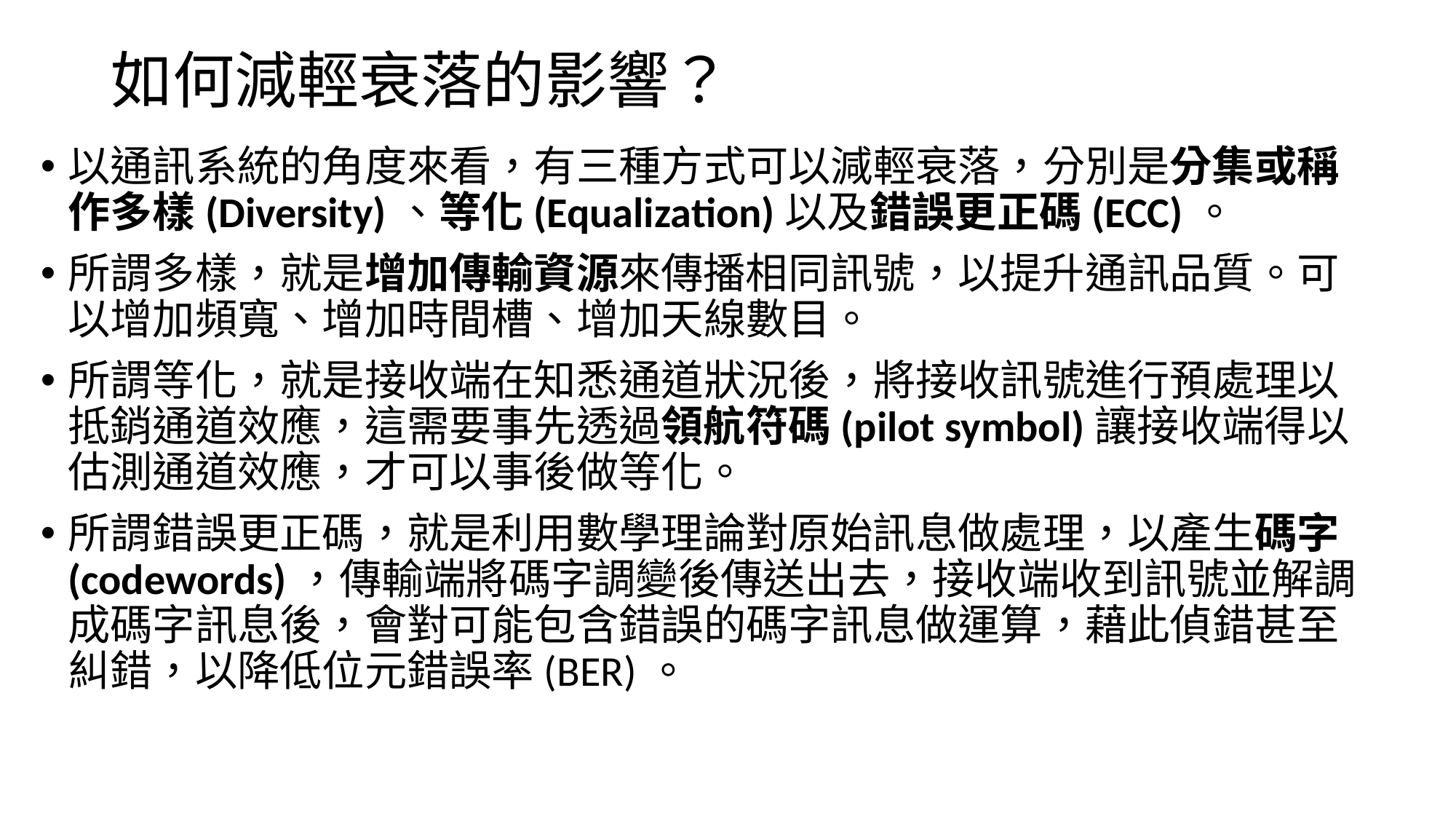

# 如何減輕衰落的影響？
以通訊系統的角度來看，有三種方式可以減輕衰落，分別是分集或稱作多樣(Diversity)、等化(Equalization)以及錯誤更正碼(ECC)。
所謂多樣，就是增加傳輸資源來傳播相同訊號，以提升通訊品質。可以增加頻寬、增加時間槽、增加天線數目。
所謂等化，就是接收端在知悉通道狀況後，將接收訊號進行預處理以抵銷通道效應，這需要事先透過領航符碼(pilot symbol)讓接收端得以估測通道效應，才可以事後做等化。
所謂錯誤更正碼，就是利用數學理論對原始訊息做處理，以產生碼字(codewords)，傳輸端將碼字調變後傳送出去，接收端收到訊號並解調成碼字訊息後，會對可能包含錯誤的碼字訊息做運算，藉此偵錯甚至糾錯，以降低位元錯誤率(BER)。